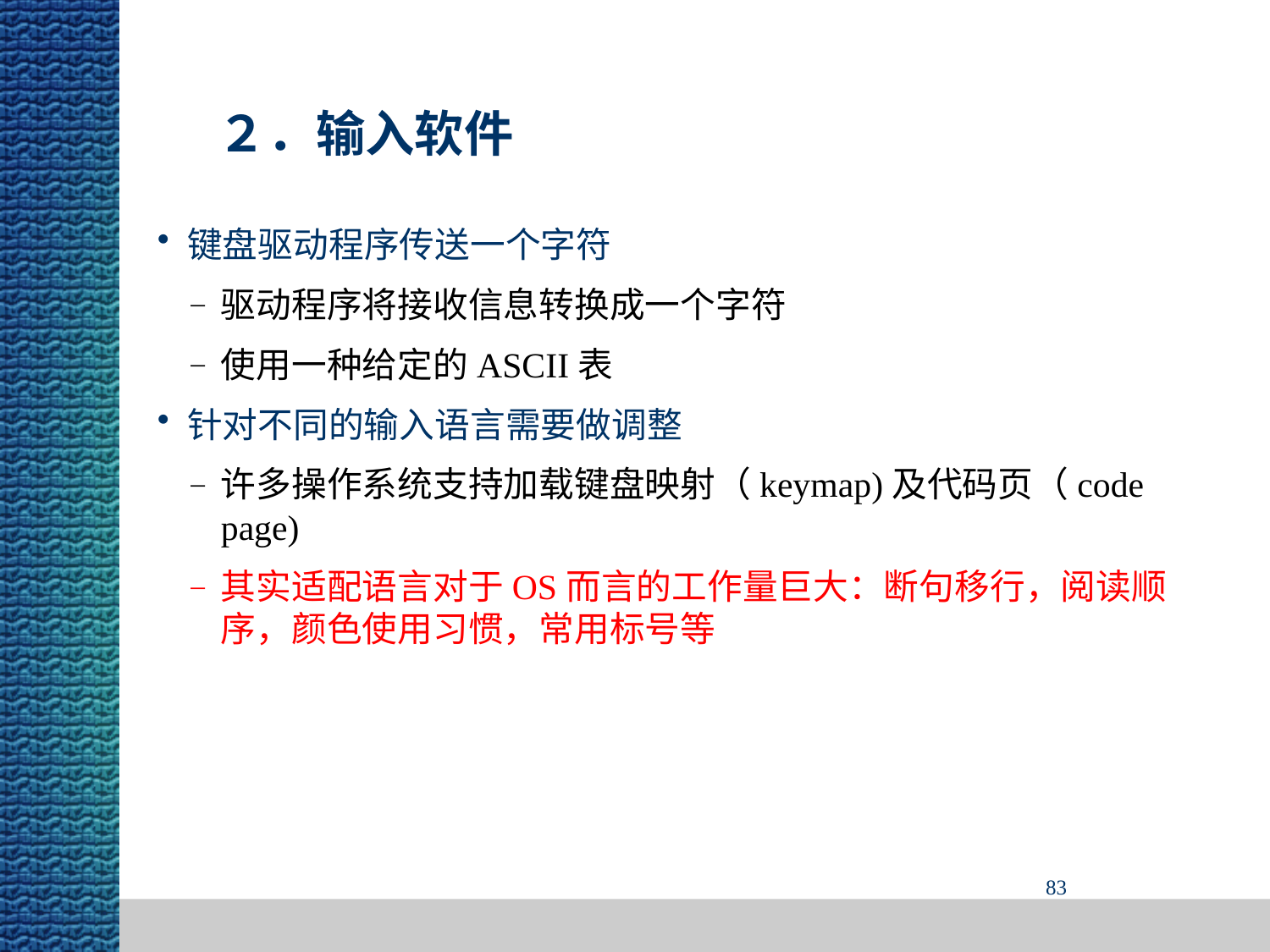

２．输入软件
键盘驱动程序传送一个字符
驱动程序将接收信息转换成一个字符
使用一种给定的ASCII表
针对不同的输入语言需要做调整
许多操作系统支持加载键盘映射（keymap)及代码页（code page)
其实适配语言对于OS而言的工作量巨大：断句移行，阅读顺序，颜色使用习惯，常用标号等
83